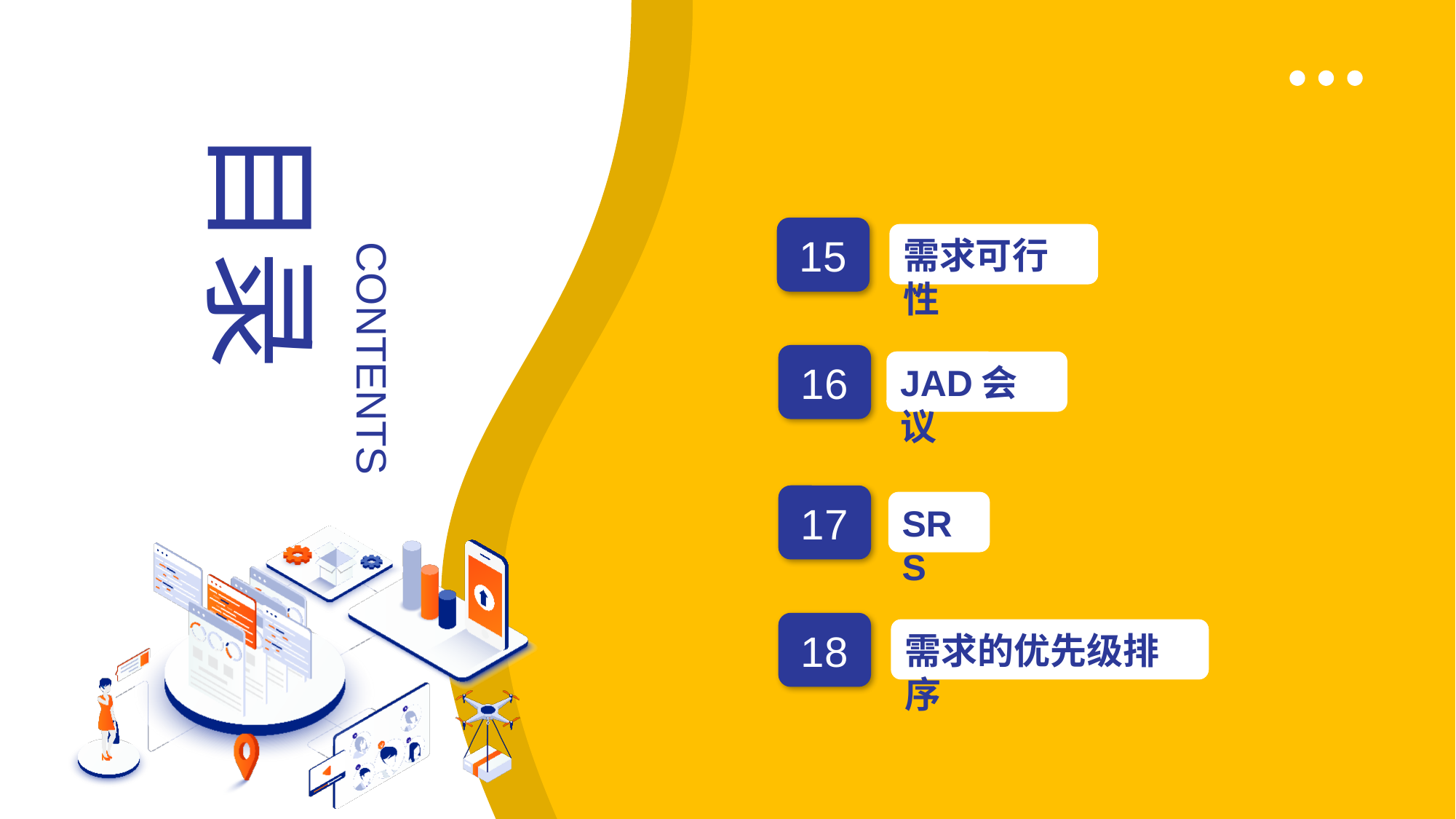

目录
CONTENTS
15
需求可行性
16
JAD会议
17
SRS
18
需求的优先级排序